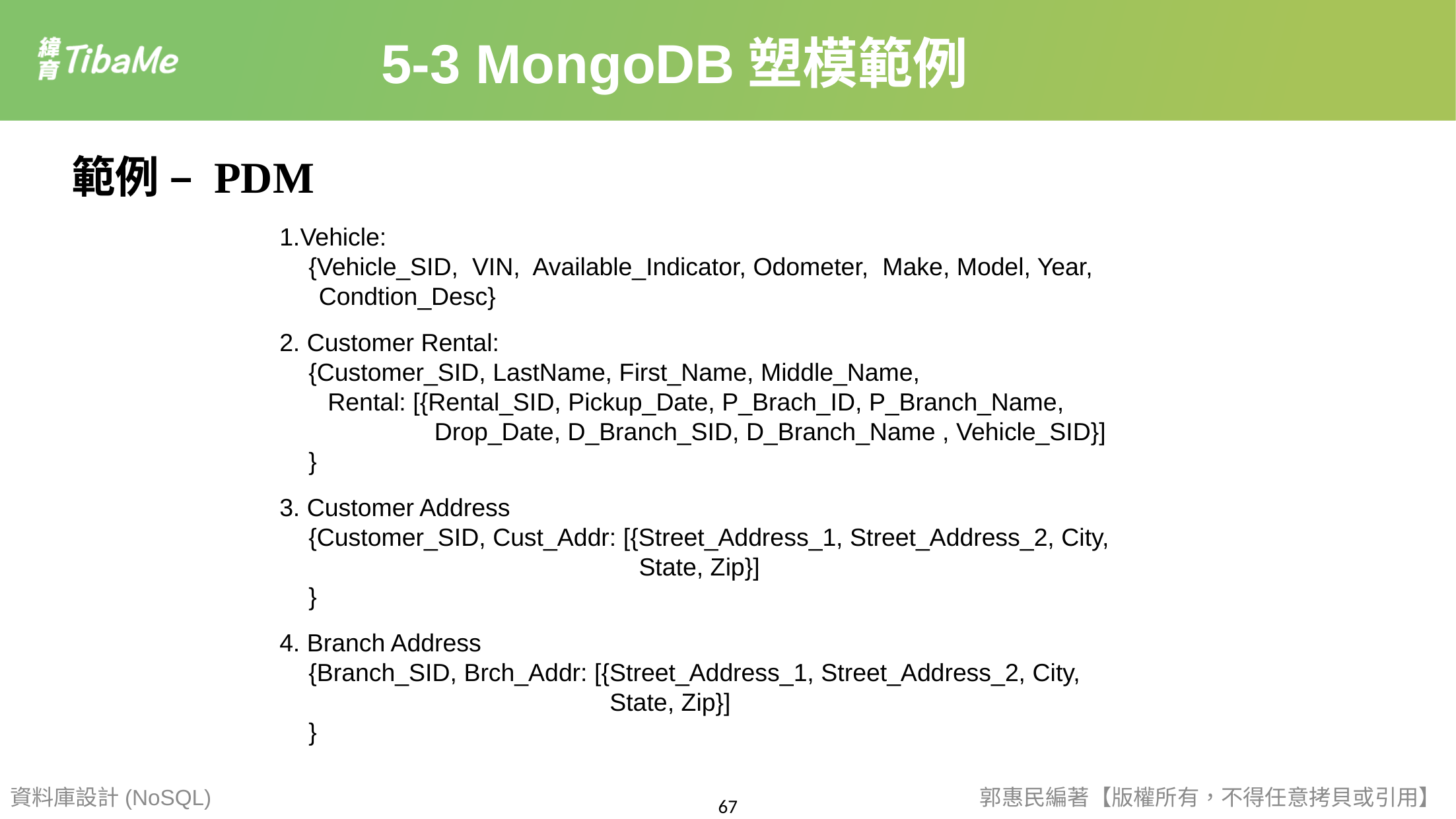

5-3 MongoDB塑模範例
範例 – PDM

1.Vehicle:
{Vehicle_SID,  VIN,  Available_Indicator, Odometer,  Make, Model, Year, Condtion_Desc}
2. Customer Rental:
{Customer_SID, LastName, First_Name, Middle_Name,
Rental: [{Rental_SID, Pickup_Date, P_Brach_ID, P_Branch_Name,
Drop_Date, D_Branch_SID, D_Branch_Name , Vehicle_SID}]
}
3. Customer Address
{Customer_SID, Cust_Addr: [{Street_Address_1, Street_Address_2, City,
State, Zip}]
}
4. Branch Address
{Branch_SID, Brch_Addr: [{Street_Address_1, Street_Address_2, City,
State, Zip}]
}
資料庫設計(NoSQL)
郭惠民編著【版權所有，不得任意拷貝或引用】